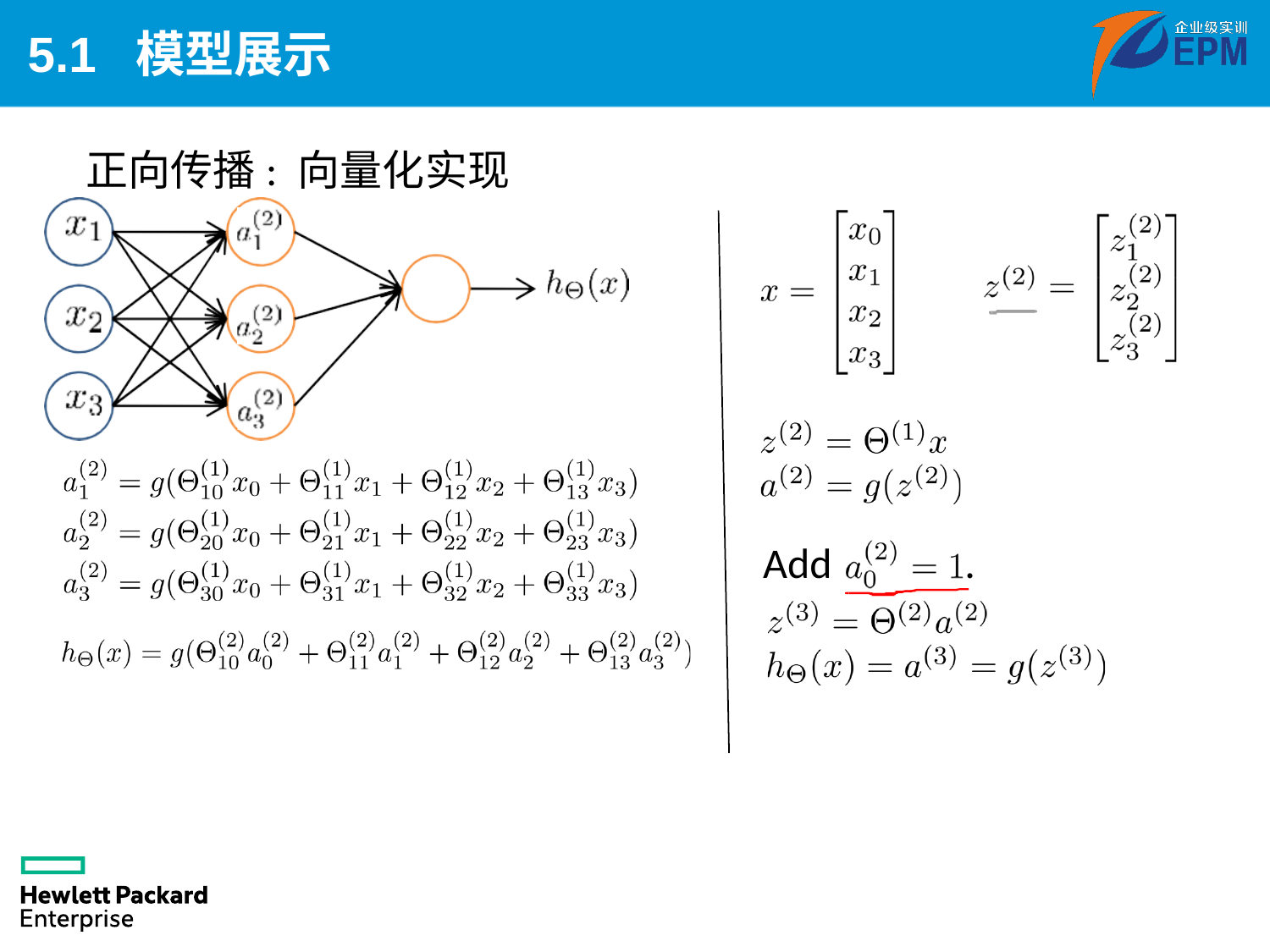

# 5.1  模型展示
正向传播: 向量化实现

Add
.